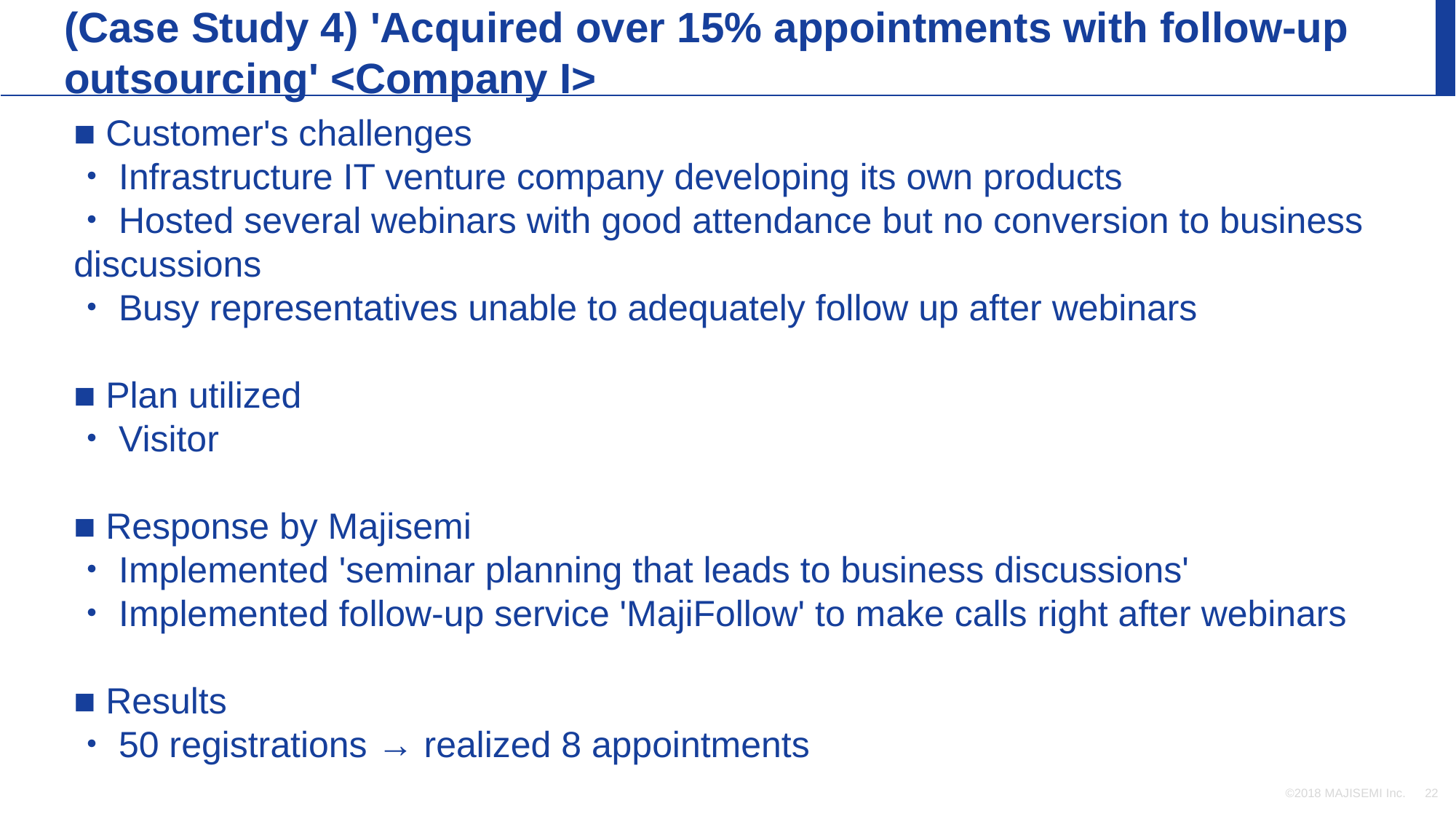

(Case Study 4) 'Acquired over 15% appointments with follow-up outsourcing' <Company I>
■ Customer's challenges
・Infrastructure IT venture company developing its own products
・Hosted several webinars with good attendance but no conversion to business discussions
・Busy representatives unable to adequately follow up after webinars

■ Plan utilized
・Visitor

■ Response by Majisemi
・Implemented 'seminar planning that leads to business discussions'
・Implemented follow-up service 'MajiFollow' to make calls right after webinars

■ Results
・50 registrations → realized 8 appointments
©2018 MAJISEMI Inc.
22